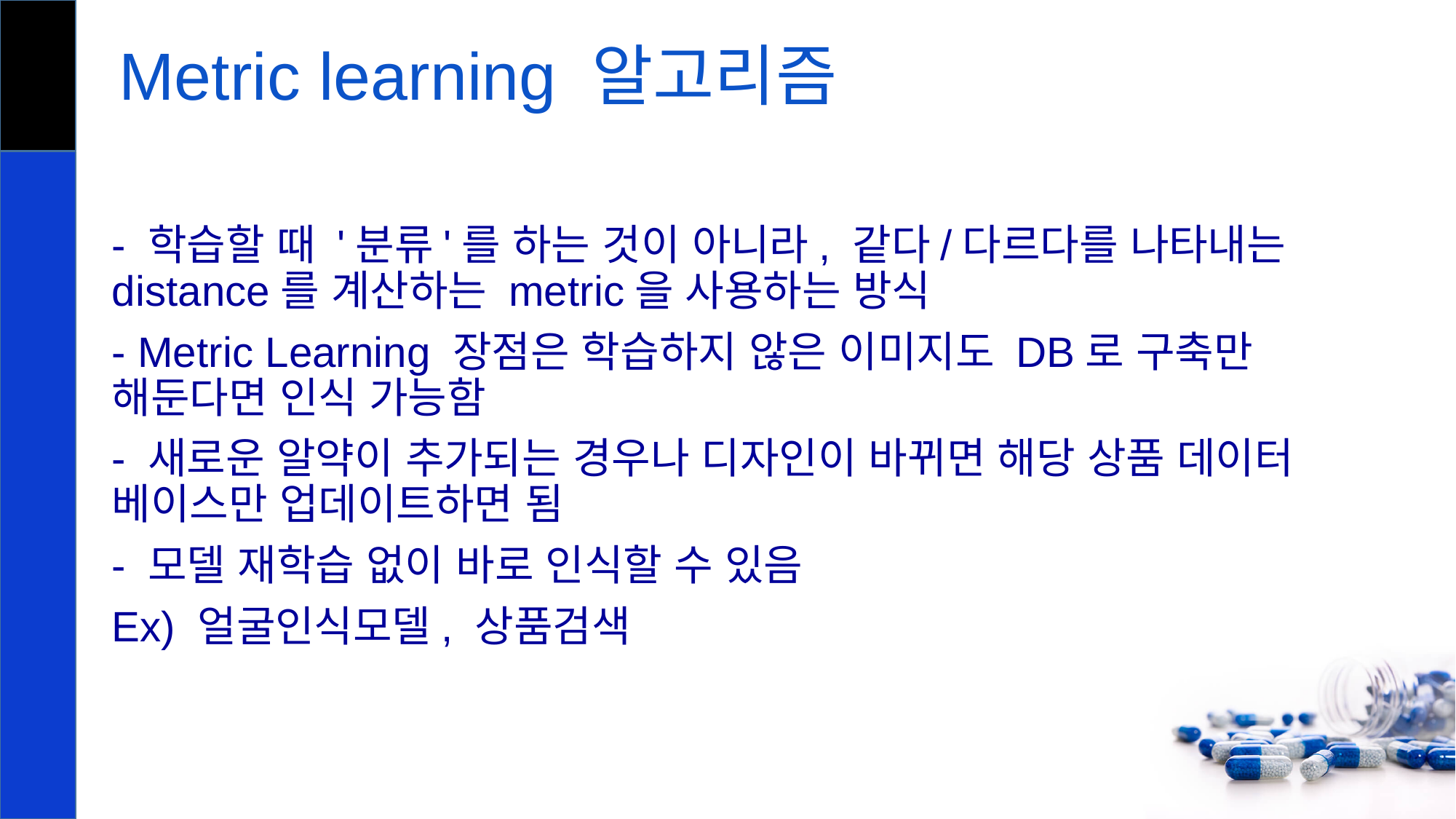

# Metric learning 알고리즘
- 학습할 때 '분류'를 하는 것이 아니라, 같다/다르다를 나타내는 distance를 계산하는 metric을 사용하는 방식
- Metric Learning 장점은 학습하지 않은 이미지도 DB로 구축만 해둔다면 인식 가능함
- 새로운 알약이 추가되는 경우나 디자인이 바뀌면 해당 상품 데이터 베이스만 업데이트하면 됨
- 모델 재학습 없이 바로 인식할 수 있음
Ex) 얼굴인식모델, 상품검색